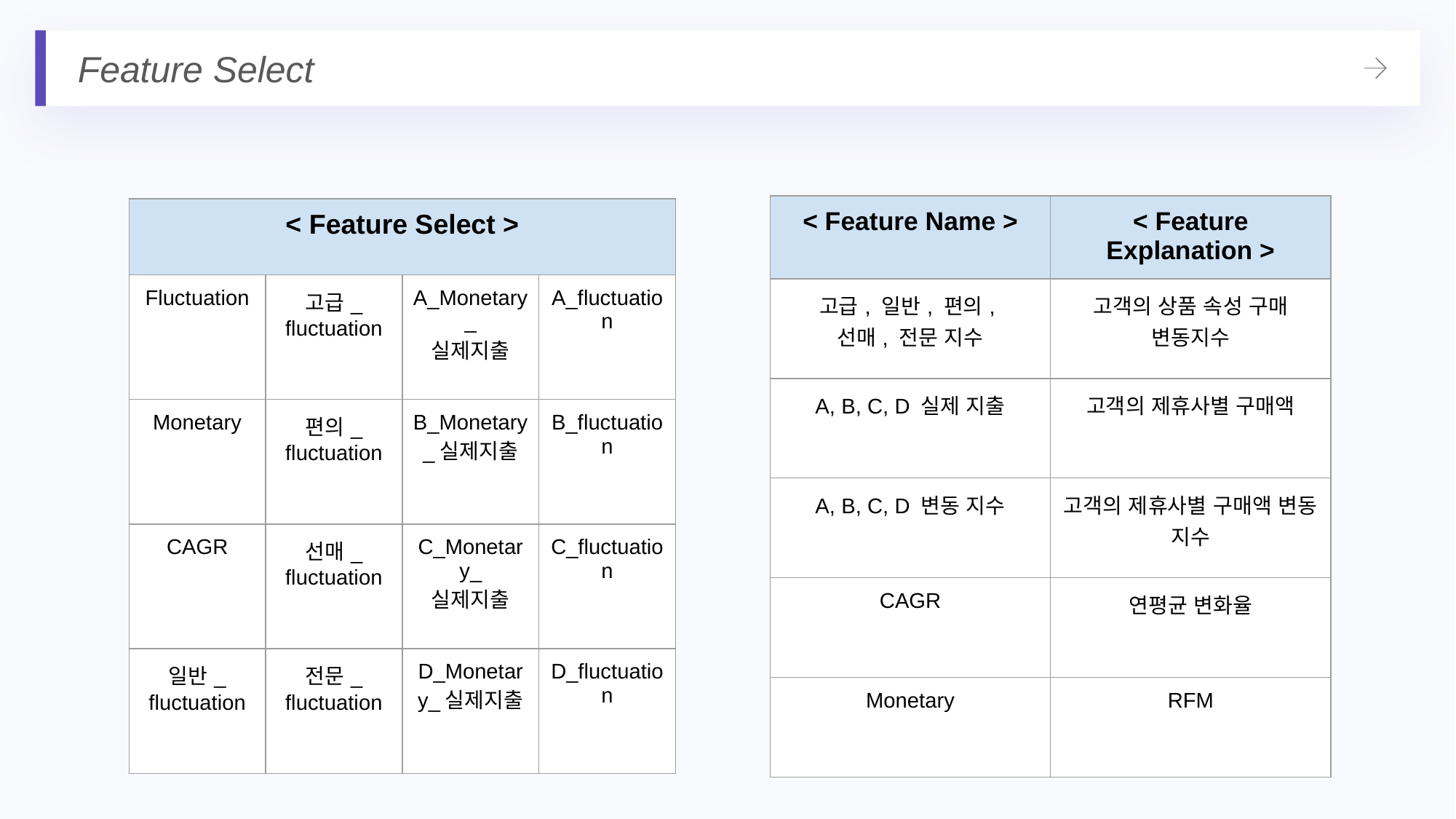

Feature Select

| < Feature Name > | < Feature Explanation > |
| --- | --- |
| 고급, 일반, 편의, 선매, 전문 지수 | 고객의 상품 속성 구매 변동지수 |
| A, B, C, D 실제 지출 | 고객의 제휴사별 구매액 |
| A, B, C, D 변동 지수 | 고객의 제휴사별 구매액 변동 지수 |
| CAGR | 연평균 변화율 |
| Monetary | RFM |
| < Feature Select > |  |  |  |
| --- | --- | --- | --- |
| Fluctuation | 고급\_ fluctuation | A\_Monetary\_ 실제지출 | A\_fluctuation |
| Monetary | 편의\_ fluctuation | B\_Monetary\_실제지출 | B\_fluctuation |
| CAGR | 선매\_ fluctuation | C\_Monetary\_ 실제지출 | C\_fluctuation |
| 일반\_ fluctuation | 전문\_ fluctuation | D\_Monetary\_실제지출 | D\_fluctuation |